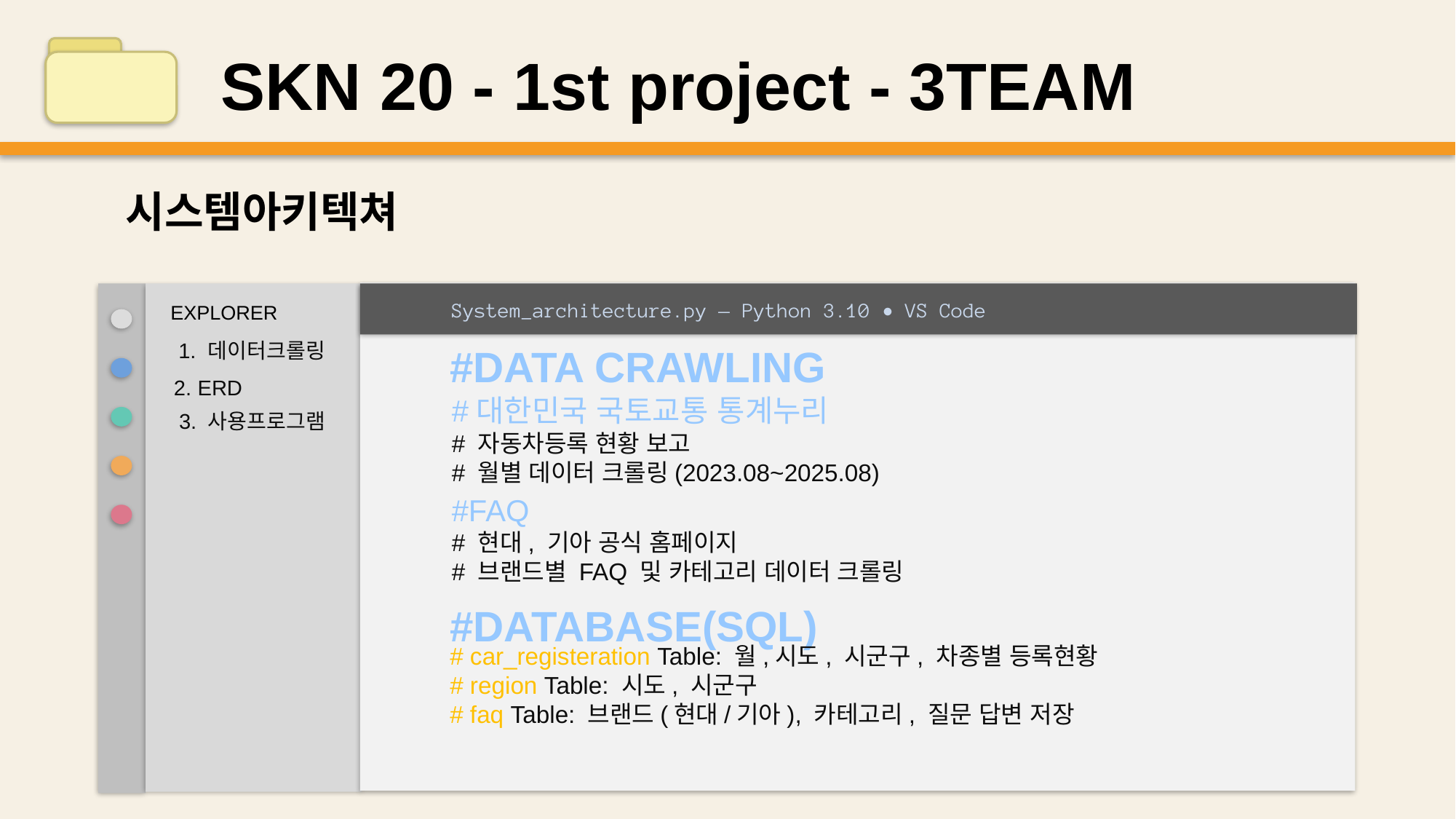

SKN 20 - 1st project - 3TEAM

시스템아키텍쳐

System_architecture.py — Python 3.10 • VS Code
EXPLORER
1. 데이터크롤링
2. ERD
#대한민국 국토교통 통계누리
# 자동차등록 현황 보고
# 월별 데이터 크롤링(2023.08~2025.08)

#DATA CRAWLING
#FAQ
# 현대, 기아 공식 홈페이지
# 브랜드별 FAQ 및 카테고리 데이터 크롤링

#DATABASE(SQL)
# car_registeration Table: 월,시도, 시군구, 차종별 등록현황
# region Table: 시도, 시군구
# faq Table: 브랜드(현대/기아), 카테고리, 질문 답변 저장
3. 사용프로그램